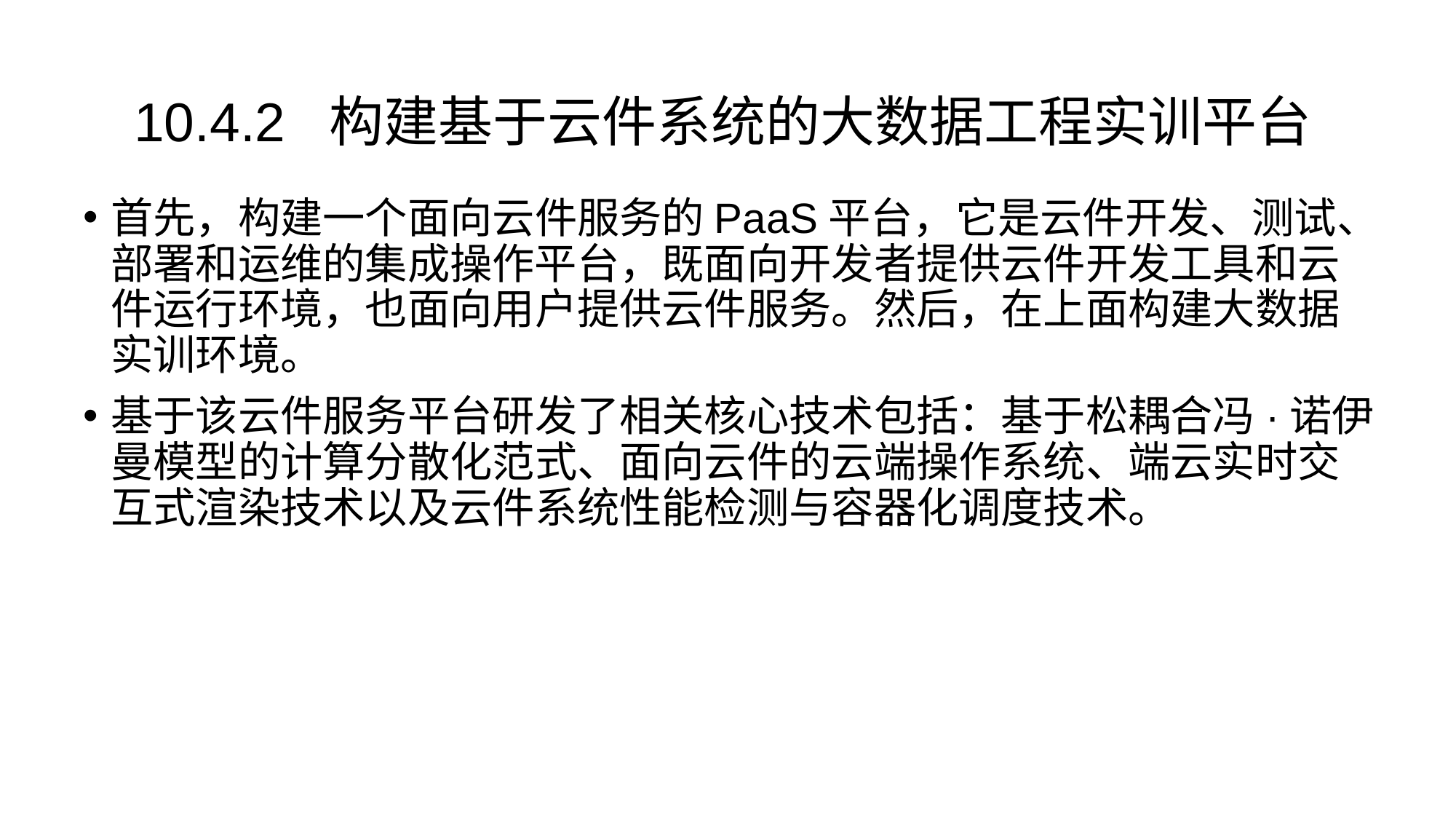

10.4.2  构建基于云件系统的大数据工程实训平台
首先，构建一个面向云件服务的PaaS平台，它是云件开发、测试、部署和运维的集成操作平台，既面向开发者提供云件开发工具和云件运行环境，也面向用户提供云件服务。然后，在上面构建大数据实训环境。
基于该云件服务平台研发了相关核心技术包括：基于松耦合冯·诺伊曼模型的计算分散化范式、面向云件的云端操作系统、端云实时交互式渲染技术以及云件系统性能检测与容器化调度技术。